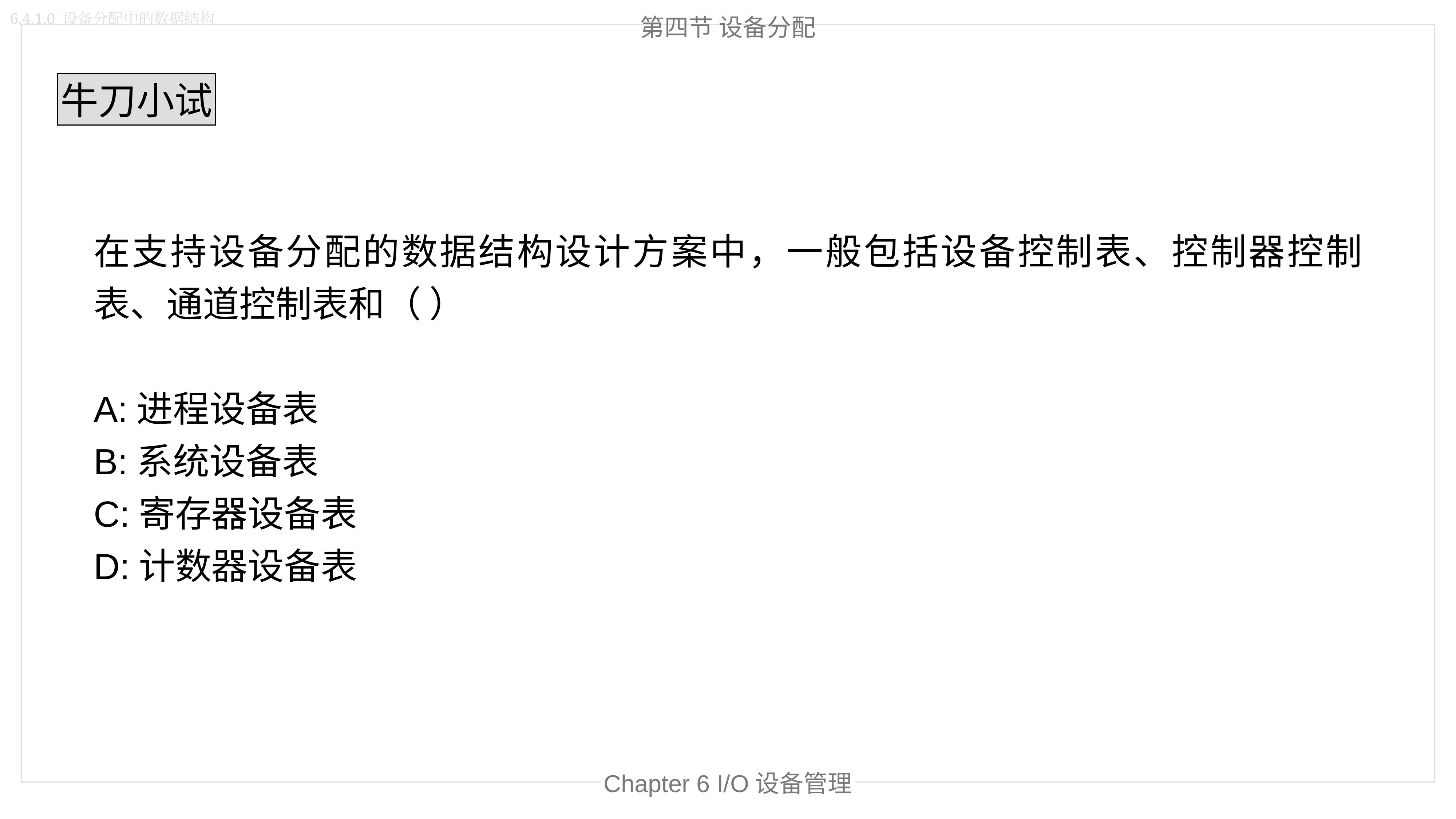

6.4.1.0 设备分配中的数据结构
第四节 设备分配

牛刀小试
在支持设备分配的数据结构设计方案中，一般包括设备控制表、控制器控制表、通道控制表和（ ）

A:进程设备表
B:系统设备表
C:寄存器设备表
D:计数器设备表
Chapter 6 I/O设备管理